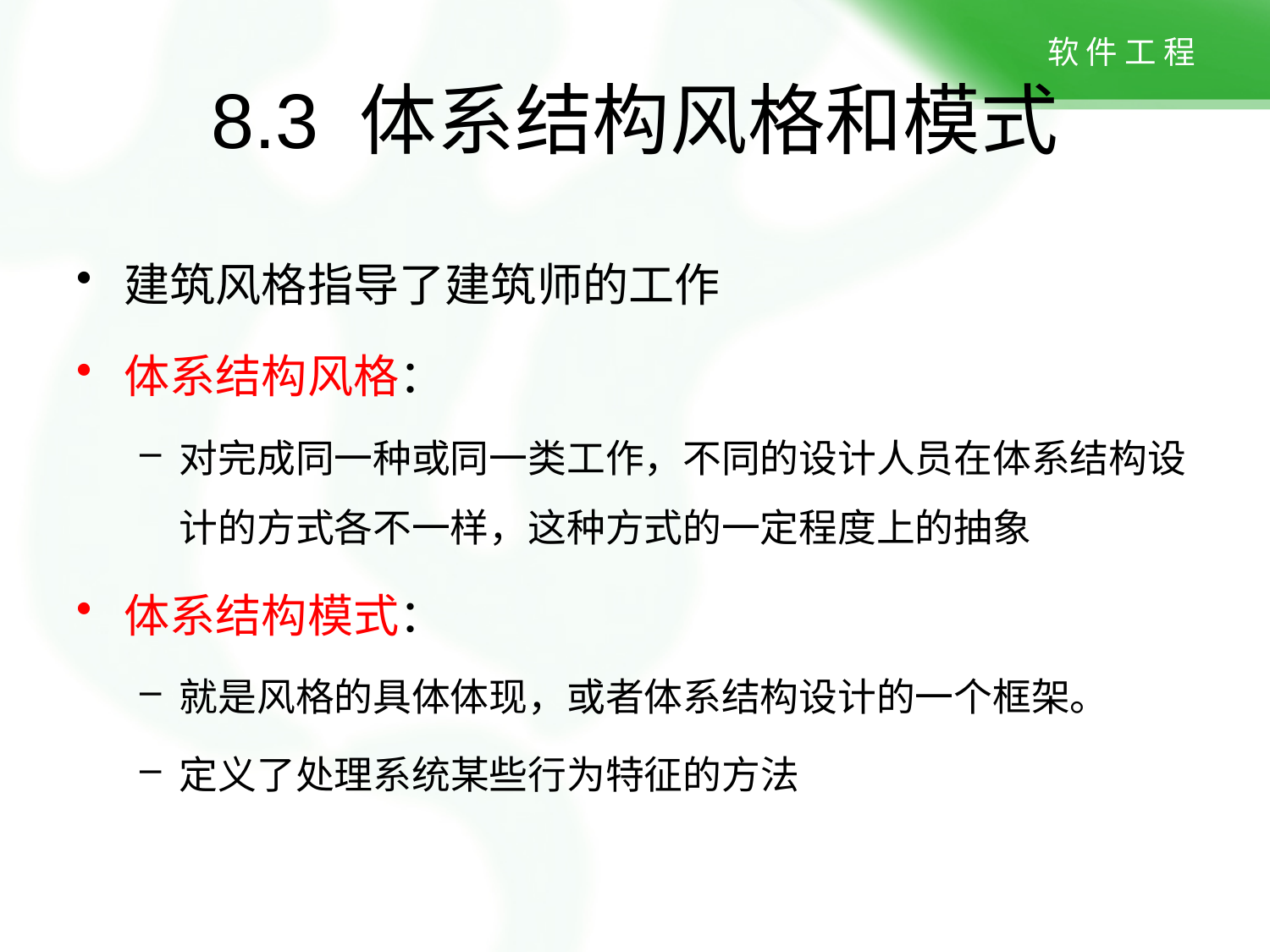

8.3 体系结构风格和模式
建筑风格指导了建筑师的工作
体系结构风格：
对完成同一种或同一类工作，不同的设计人员在体系结构设计的方式各不一样，这种方式的一定程度上的抽象
体系结构模式：
就是风格的具体体现，或者体系结构设计的一个框架。
定义了处理系统某些行为特征的方法